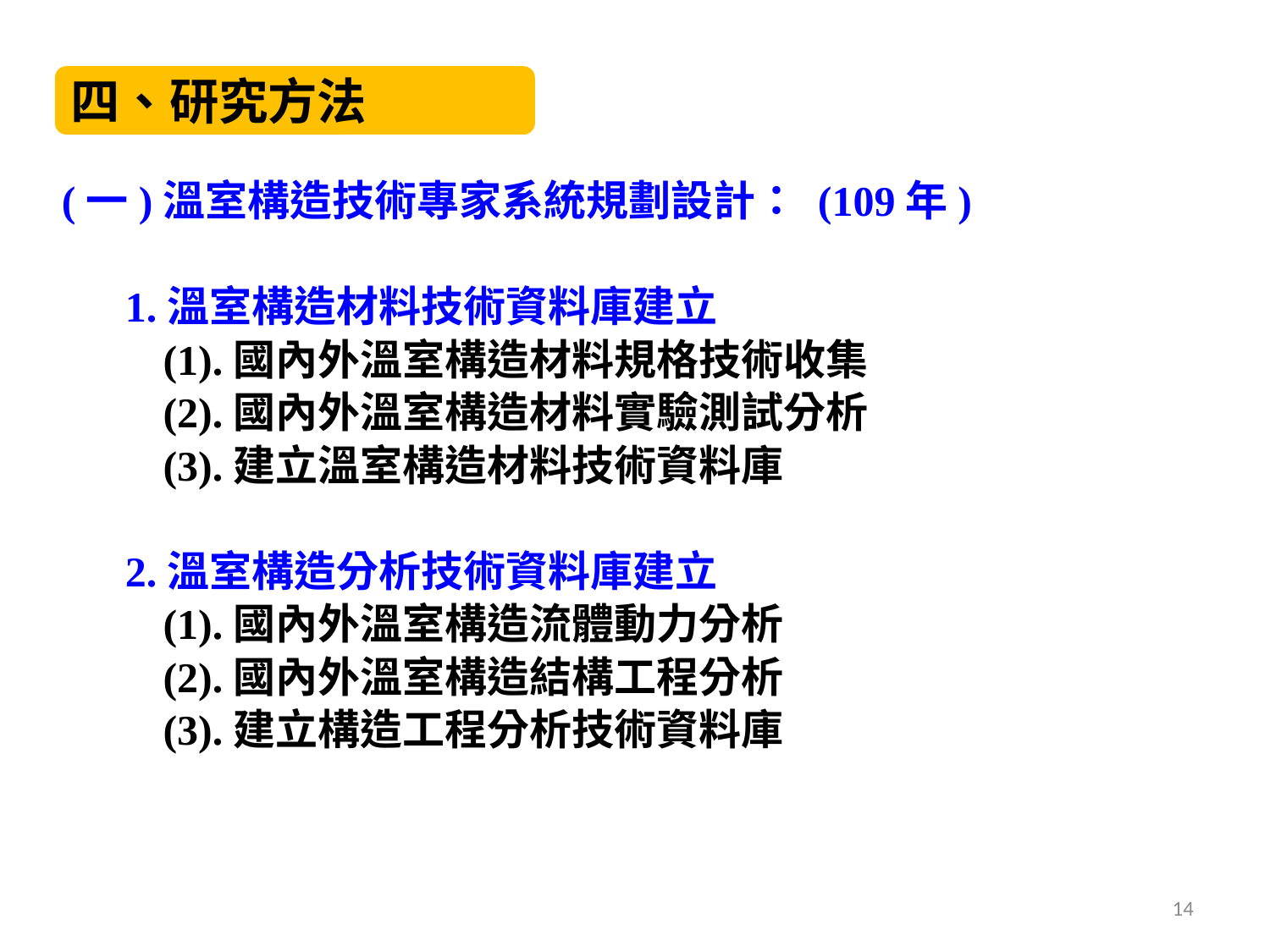

四、研究方法
 (一)溫室構造技術專家系統規劃設計： (109年)

       1.溫室構造材料技術資料庫建立
(1).國內外溫室構造材料規格技術收集
(2).國內外溫室構造材料實驗測試分析
(3).建立溫室構造材料技術資料庫

       2.溫室構造分析技術資料庫建立
(1).國內外溫室構造流體動力分析
(2).國內外溫室構造結構工程分析
(3).建立構造工程分析技術資料庫

14